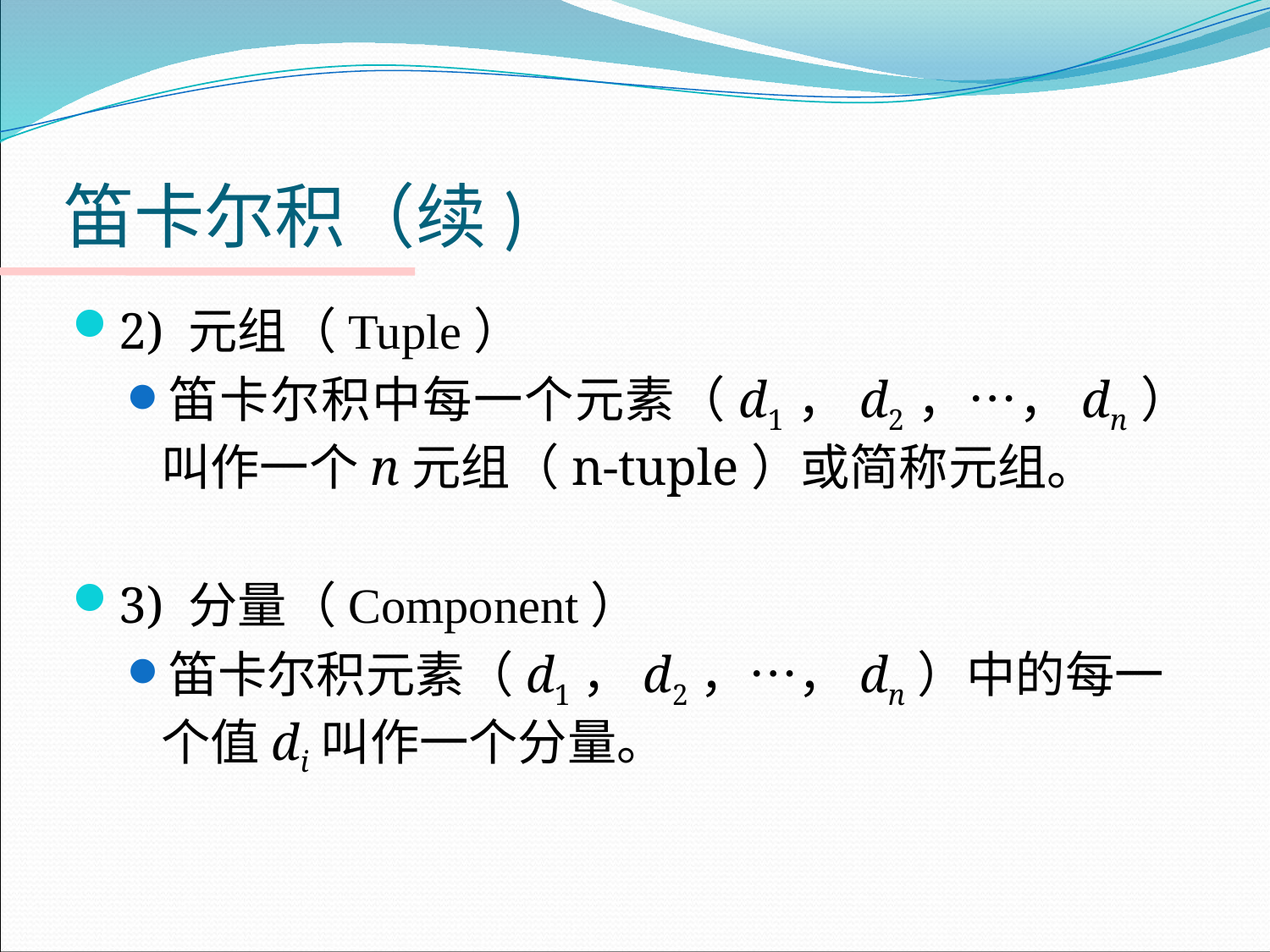

# 笛卡尔积（续)
2) 元组（Tuple）
笛卡尔积中每一个元素（d1，d2，…，dn）叫作一个n元组（n-tuple）或简称元组。

3) 分量（Component）
笛卡尔积元素（d1，d2，…，dn）中的每一个值di叫作一个分量。

114